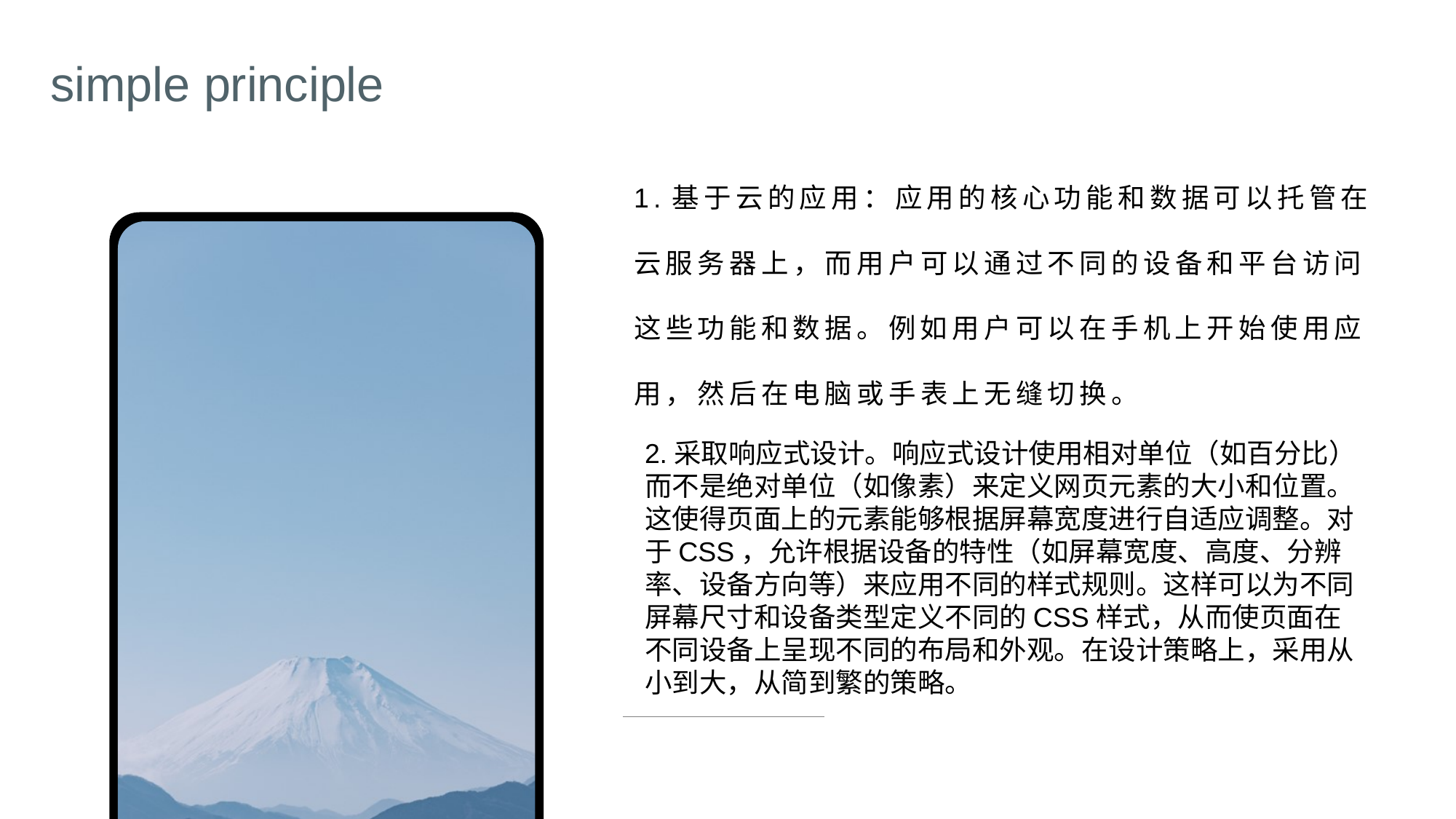

simple principle
1.基于云的应用：应用的核心功能和数据可以托管在云服务器上，而用户可以通过不同的设备和平台访问这些功能和数据。例如用户可以在手机上开始使用应用，然后在电脑或手表上无缝切换。

2.采取响应式设计。响应式设计使用相对单位（如百分比）而不是绝对单位（如像素）来定义网页元素的大小和位置。这使得页面上的元素能够根据屏幕宽度进行自适应调整。对于CSS，允许根据设备的特性（如屏幕宽度、高度、分辨率、设备方向等）来应用不同的样式规则。这样可以为不同屏幕尺寸和设备类型定义不同的CSS样式，从而使页面在不同设备上呈现不同的布局和外观。在设计策略上，采用从小到大，从简到繁的策略。